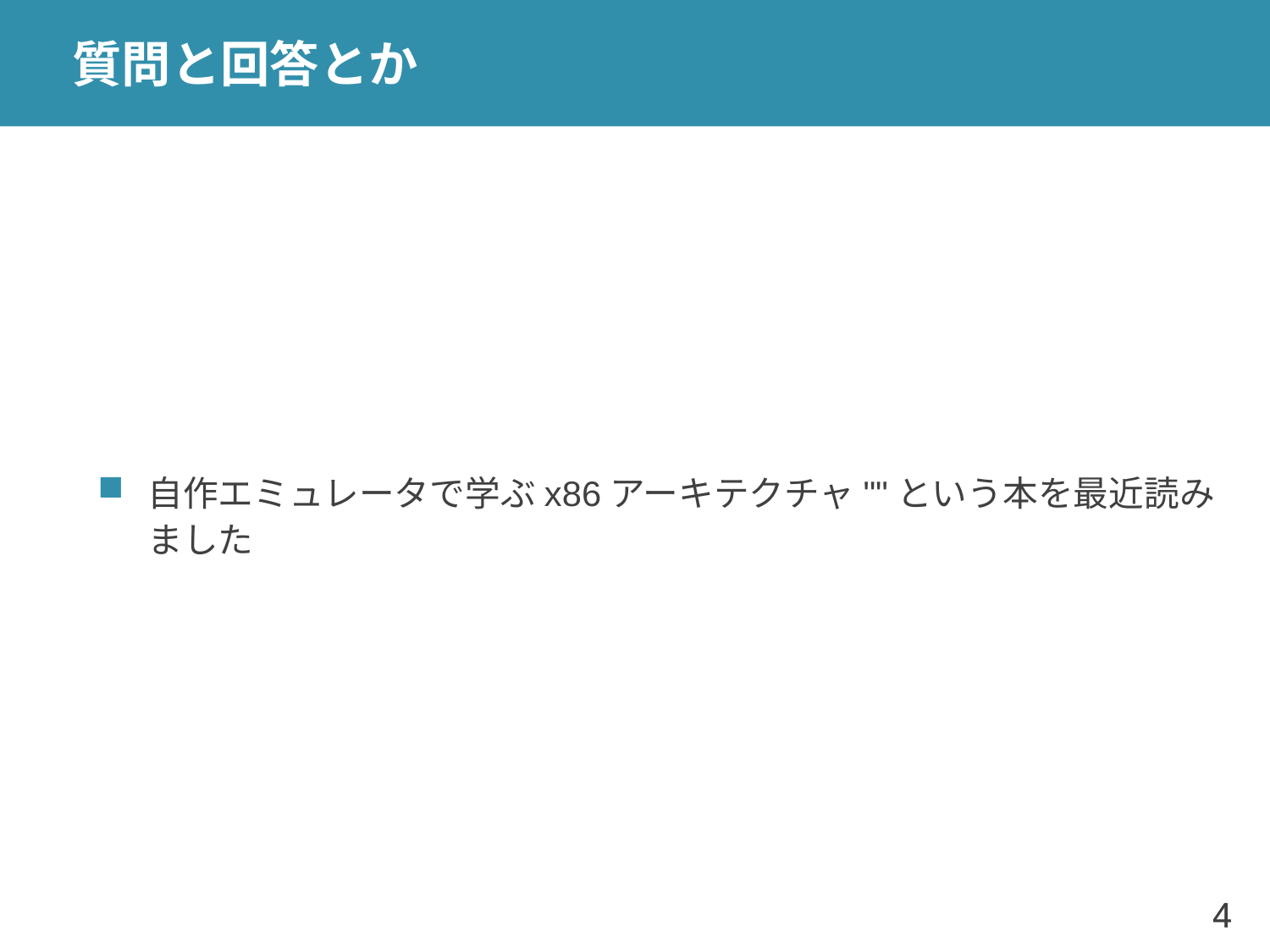

# 質問と回答とか
自作エミュレータで学ぶx86アーキテクチャ""という本を最近読みました